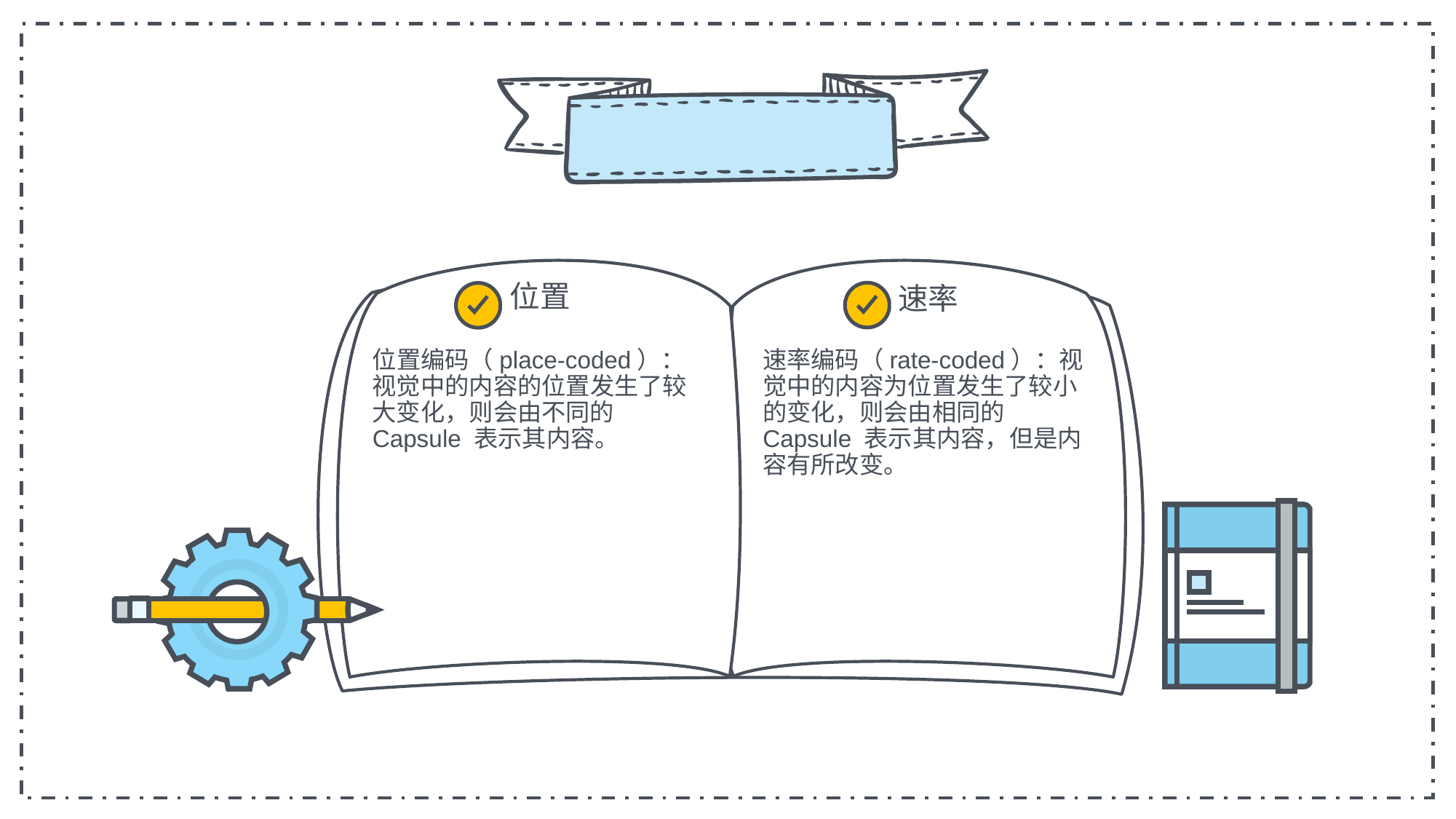

位置
速率
位置编码（place-coded）：视觉中的内容的位置发生了较大变化，则会由不同的 Capsule 表示其内容。
速率编码（rate-coded）：视觉中的内容为位置发生了较小的变化，则会由相同的 Capsule 表示其内容，但是内容有所改变。